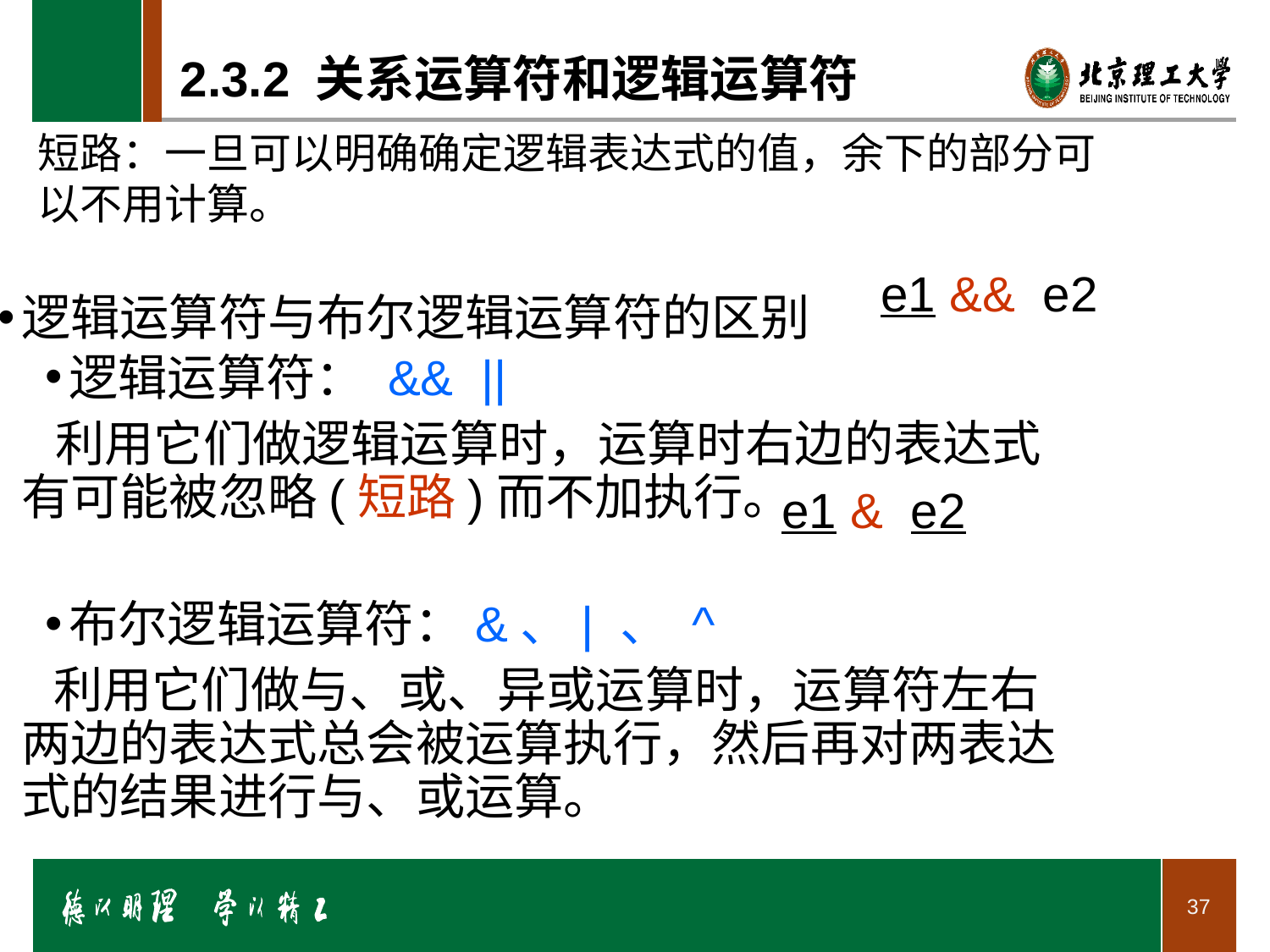

# 2.3.2 关系运算符和逻辑运算符
短路：一旦可以明确确定逻辑表达式的值，余下的部分可以不用计算。

逻辑运算符与布尔逻辑运算符的区别
逻辑运算符： &&  ||
	  利用它们做逻辑运算时，运算时右边的表达式有可能被忽略(短路)而不加执行。

布尔逻辑运算符：&、| 、 ^
    利用它们做与、或、异或运算时，运算符左右两边的表达式总会被运算执行，然后再对两表达式的结果进行与、或运算。
e1 &&  e2
e1 &  e2